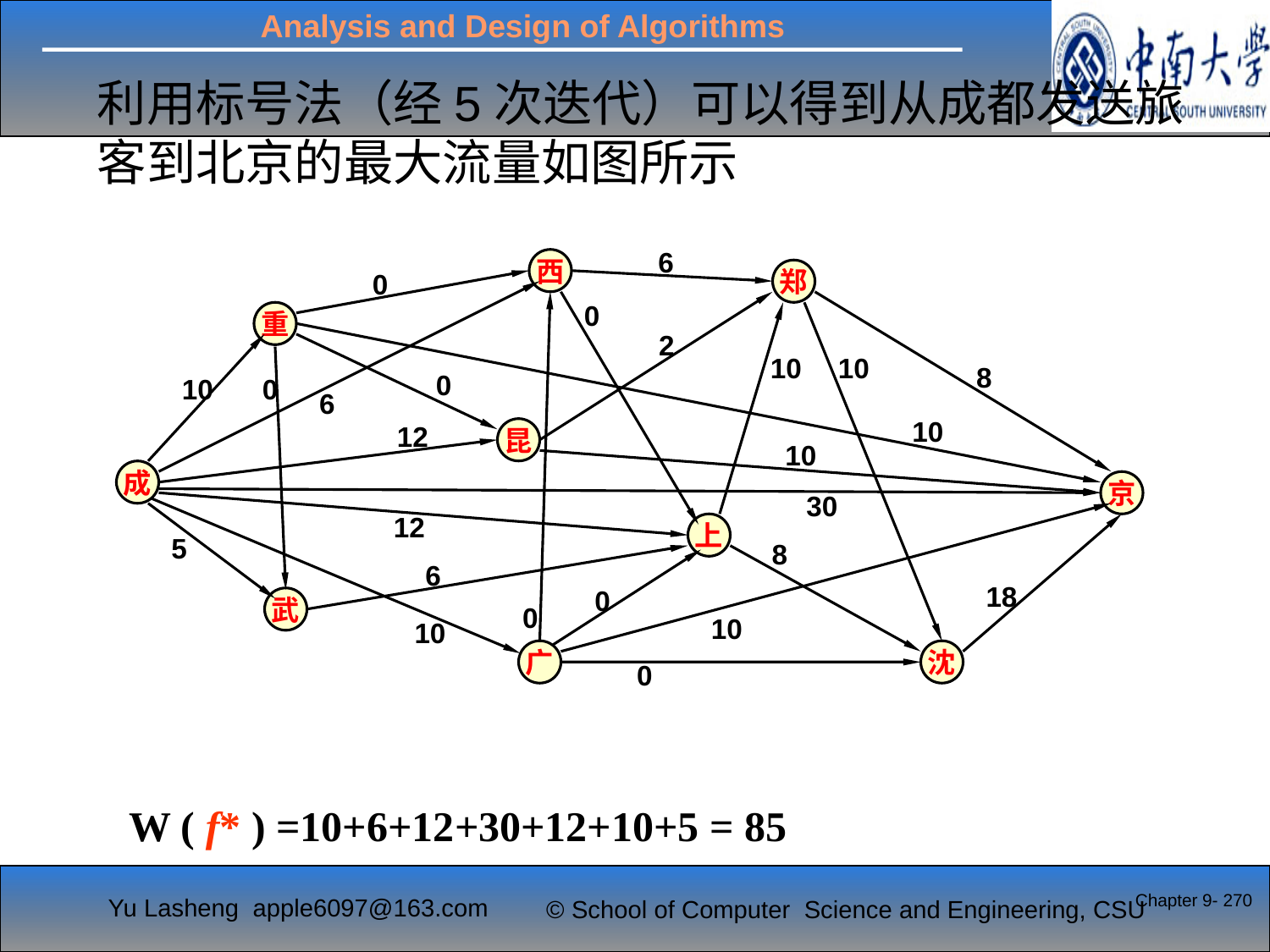

利用标号法（经5次迭代）可以得到从成都发送旅客到北京的最大流量如图所示
6
西
郑
0

0

重

2

10
10

8
0
10
0
6
10
12
昆
10

成
京
30

12

上

5
8

6
18
0
武
0
10
10
广
沈
0

W ( f* ) =10+6+12+30+12+10+5 = 85
Chapter 9- 270